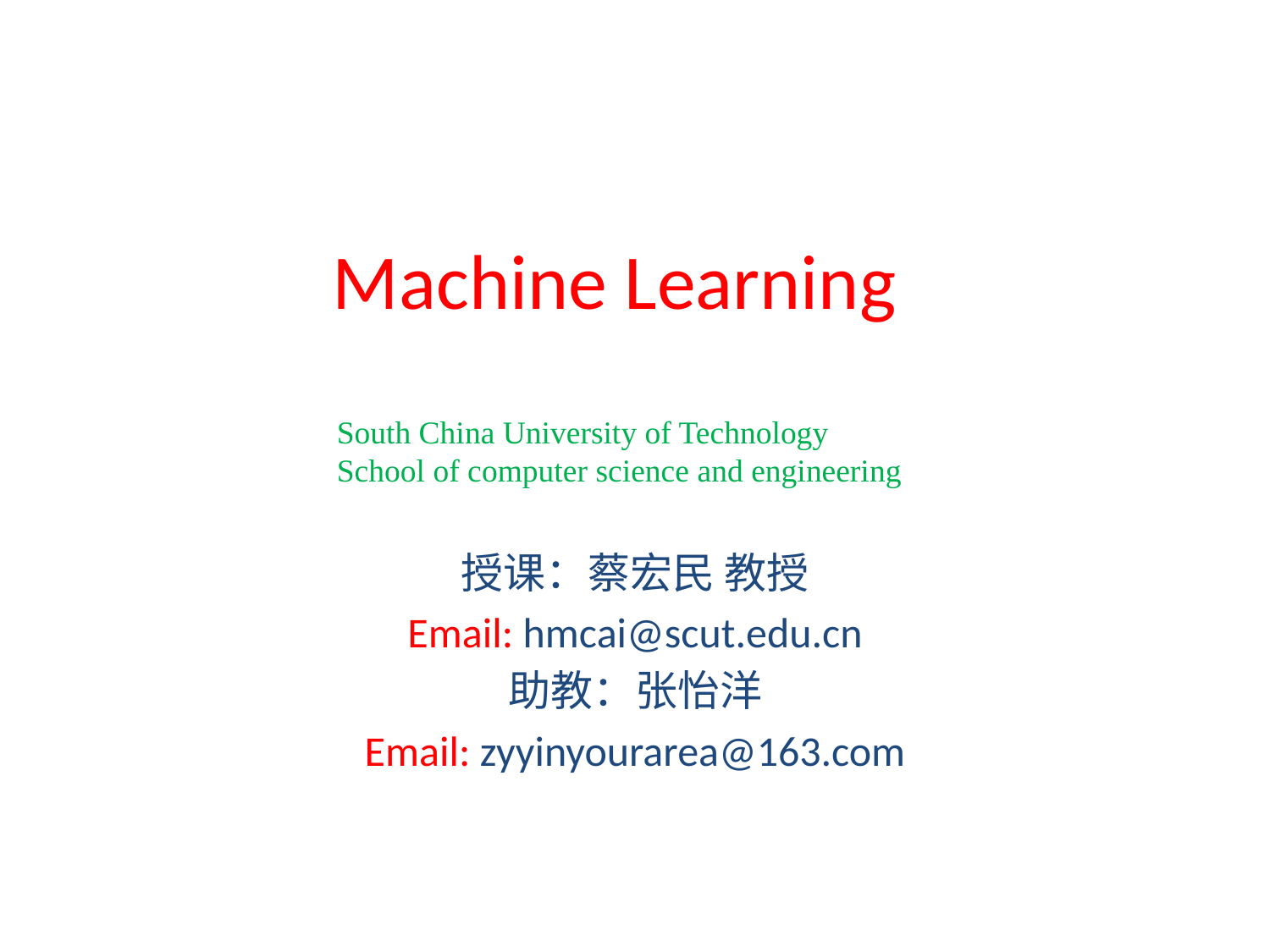

# Machine Learning
South China University of Technology
School of computer science and engineering
授课：蔡宏民 教授
Email: hmcai@scut.edu.cn
助教：张怡洋
Email: zyyinyourarea@163.com